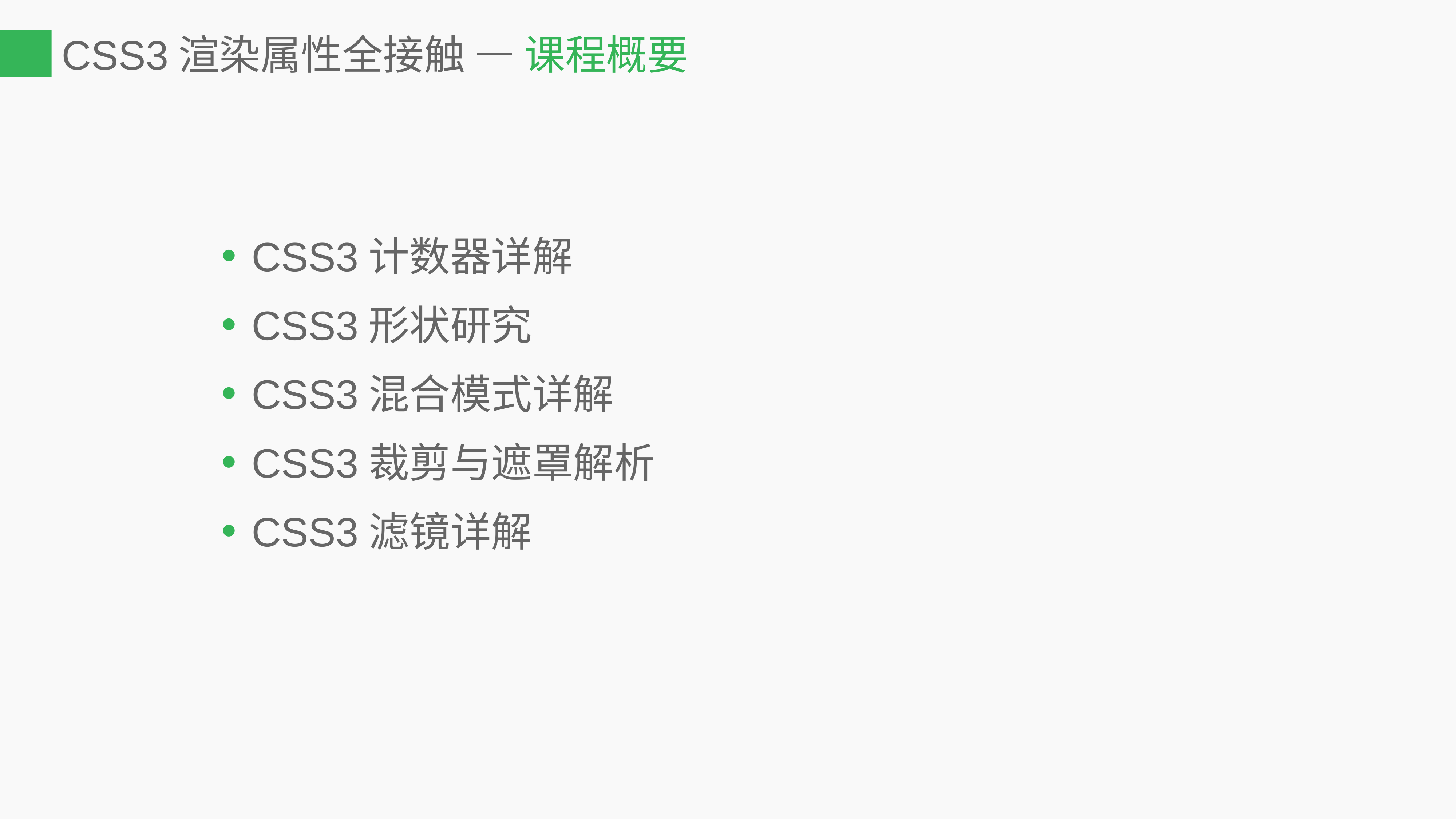

# CSS3渲染属性全接触 — 课程概要
CSS3计数器详解
CSS3形状研究
CSS3混合模式详解
CSS3裁剪与遮罩解析
CSS3滤镜详解